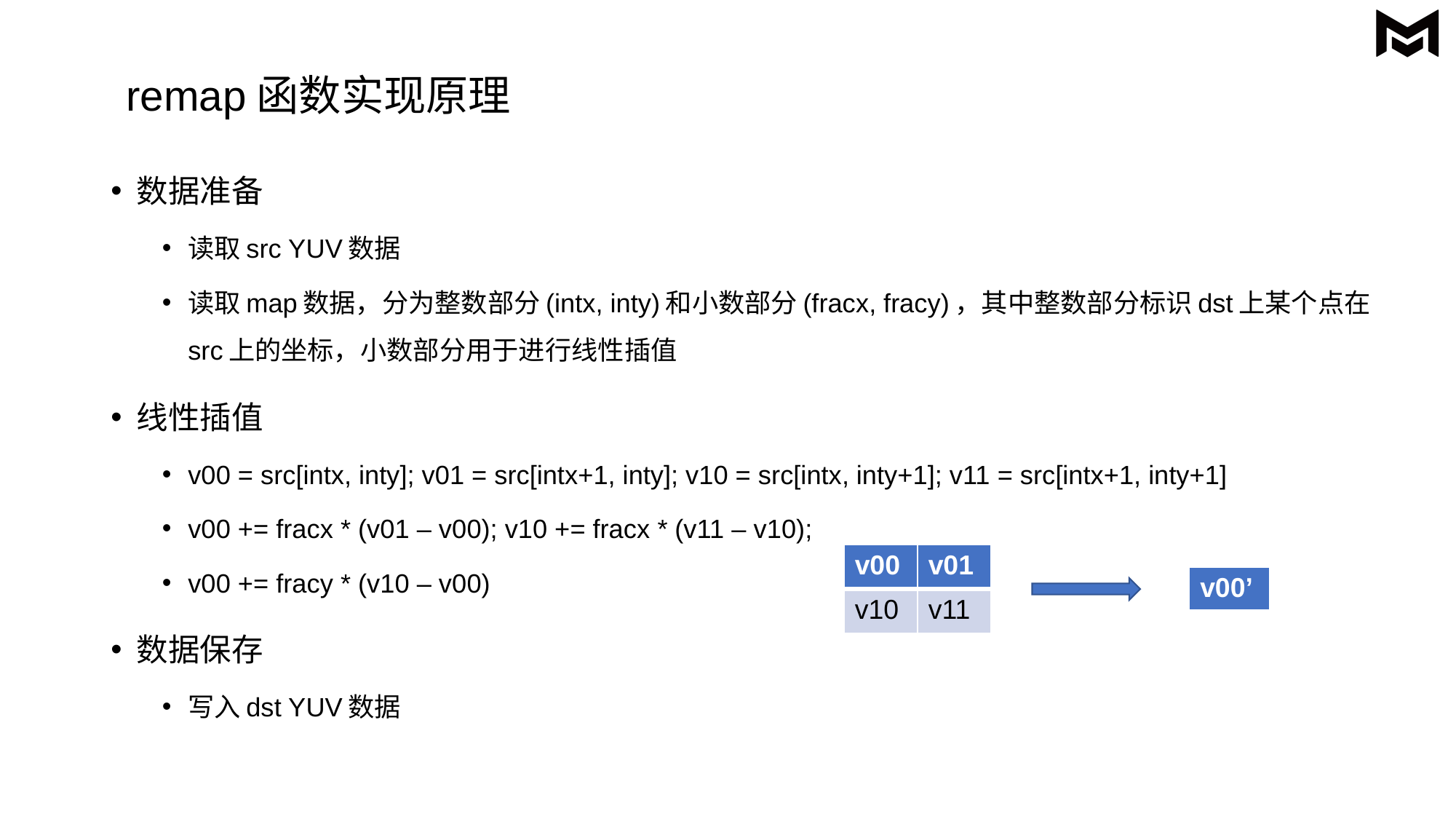

remap函数实现原理
数据准备
读取src YUV数据
读取map数据，分为整数部分(intx, inty)和小数部分(fracx, fracy)，其中整数部分标识dst上某个点在src上的坐标，小数部分用于进行线性插值
线性插值
v00 = src[intx, inty]; v01 = src[intx+1, inty]; v10 = src[intx, inty+1]; v11 = src[intx+1, inty+1]
v00 += fracx * (v01 – v00); v10 += fracx * (v11 – v10);
v00 += fracy * (v10 – v00)
数据保存
写入dst YUV数据

| v00 | v01 |
| --- | --- |
| v10 | v11 |
| v00’ |
| --- |